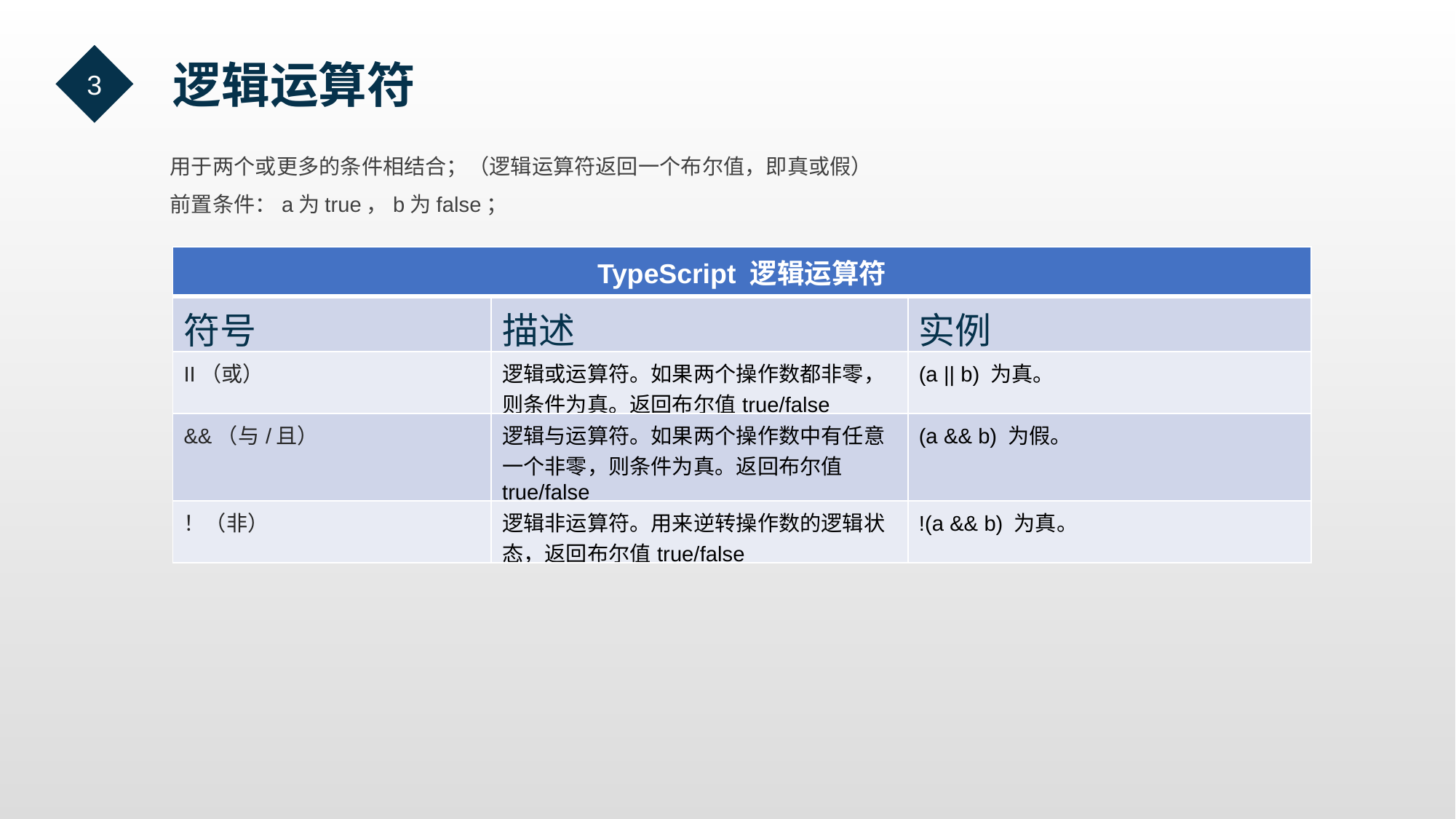

3
  逻辑运算符
用于两个或更多的条件相结合；（逻辑运算符返回一个布尔值，即真或假）
前置条件：a为true，b为false；

| TypeScript 逻辑运算符 |  |  |
| --- | --- | --- |
| 符号 | 描述 | 实例 |
| II（或） | 逻辑或运算符。如果两个操作数都非零，则条件为真。返回布尔值true/false | (a || b) 为真。 |
| &&（与/且） | 逻辑与运算符。如果两个操作数中有任意一个非零，则条件为真。返回布尔值true/false | (a && b) 为假。 |
| ！（非） | 逻辑非运算符。用来逆转操作数的逻辑状态，返回布尔值true/false | !(a && b) 为真。 |